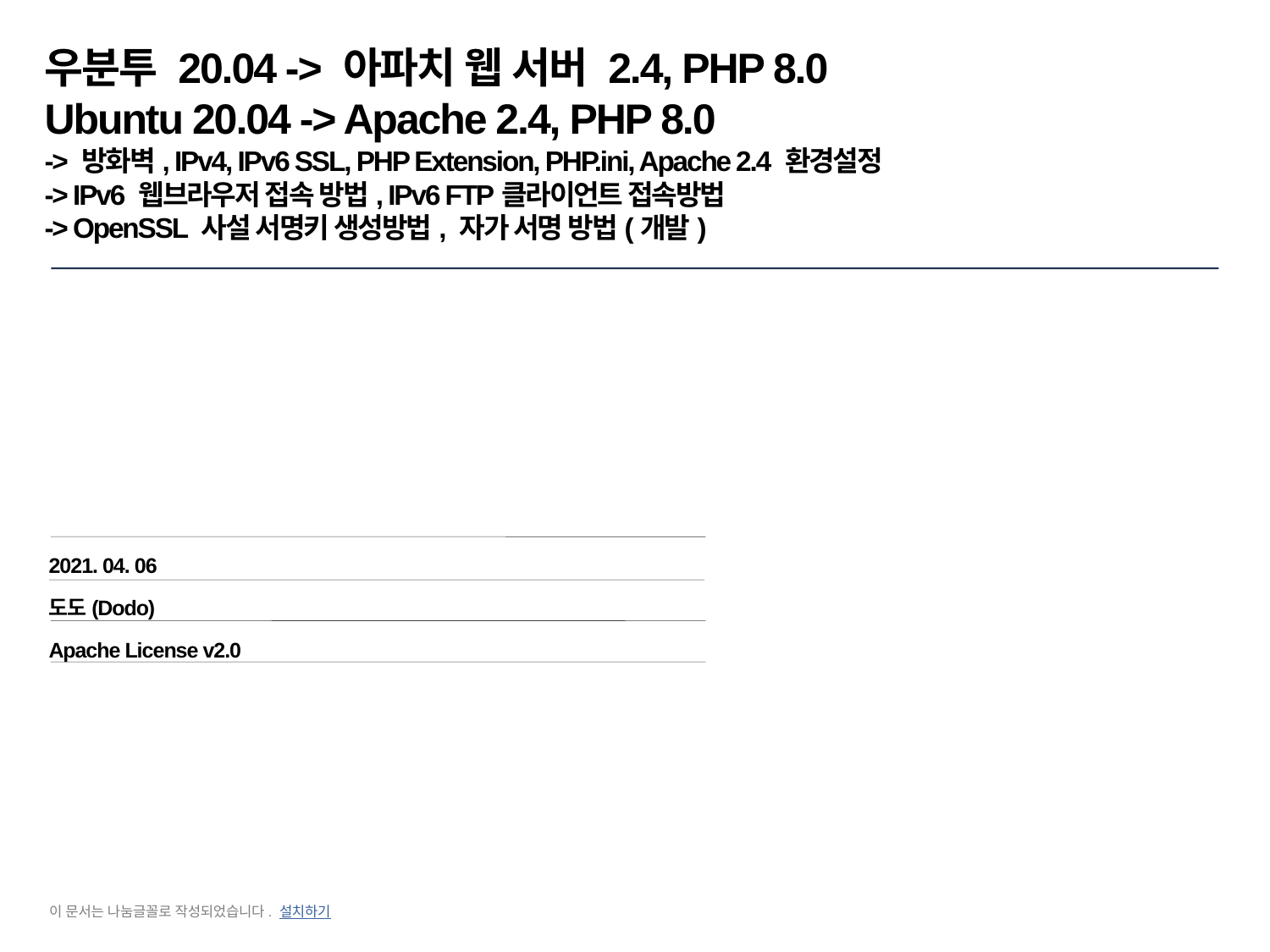

우분투 20.04 -> 아파치 웹 서버 2.4, PHP 8.0
Ubuntu 20.04 -> Apache 2.4, PHP 8.0
-> 방화벽, IPv4, IPv6 SSL, PHP Extension, PHP.ini, Apache 2.4 환경설정
-> IPv6 웹브라우저 접속 방법, IPv6 FTP클라이언트 접속방법
-> OpenSSL 사설 서명키 생성방법, 자가 서명 방법(개발)

2021. 04. 06
도도(Dodo)
Apache License v2.0

이 문서는 나눔글꼴로 작성되었습니다. 설치하기